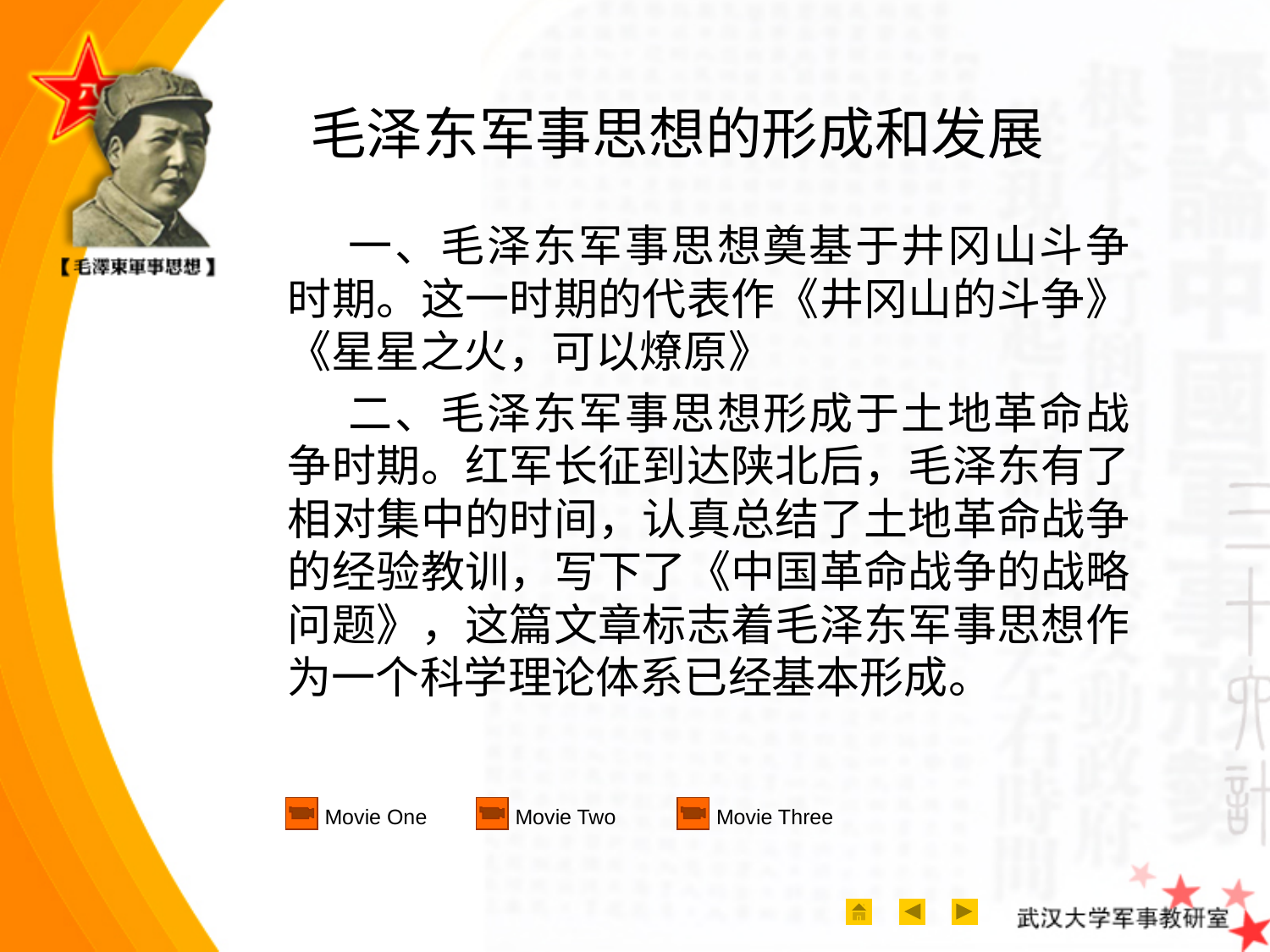

# 毛泽东军事思想的形成和发展
    一、毛泽东军事思想奠基于井冈山斗争时期。这一时期的代表作《井冈山的斗争》《星星之火，可以燎原》
    二、毛泽东军事思想形成于土地革命战争时期。红军长征到达陕北后，毛泽东有了相对集中的时间，认真总结了土地革命战争的经验教训，写下了《中国革命战争的战略问题》，这篇文章标志着毛泽东军事思想作为一个科学理论体系已经基本形成。

Movie One

Movie Two

Movie Three